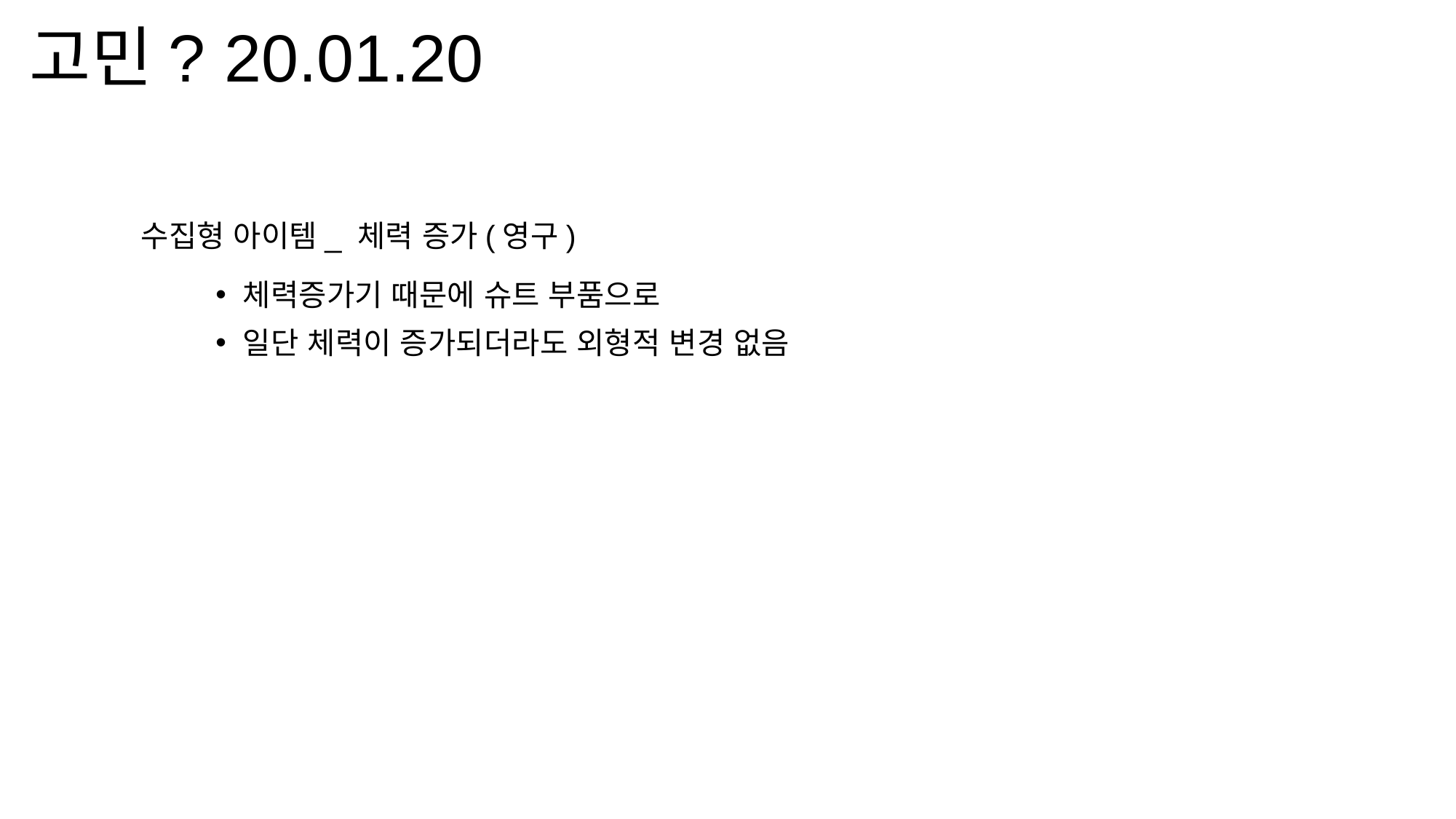

# 고민? 20.01.20
수집형 아이템_ 체력 증가(영구)
체력증가기 때문에 슈트 부품으로
일단 체력이 증가되더라도 외형적 변경 없음